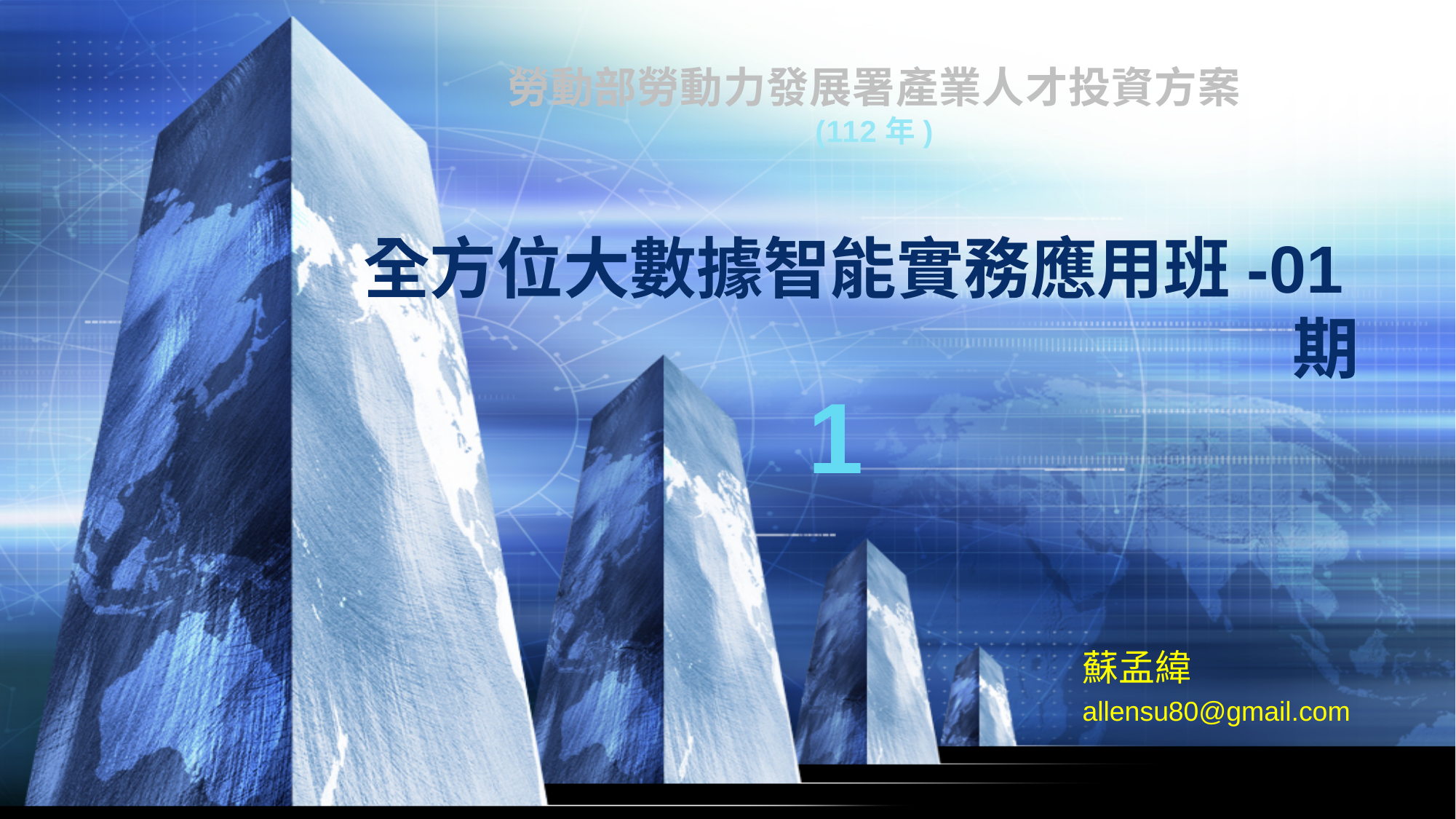

勞動部勞動力發展署產業人才投資方案
(112年)
# 全方位大數據智能實務應用班-01期
1
蘇孟緯
allensu80@gmail.com